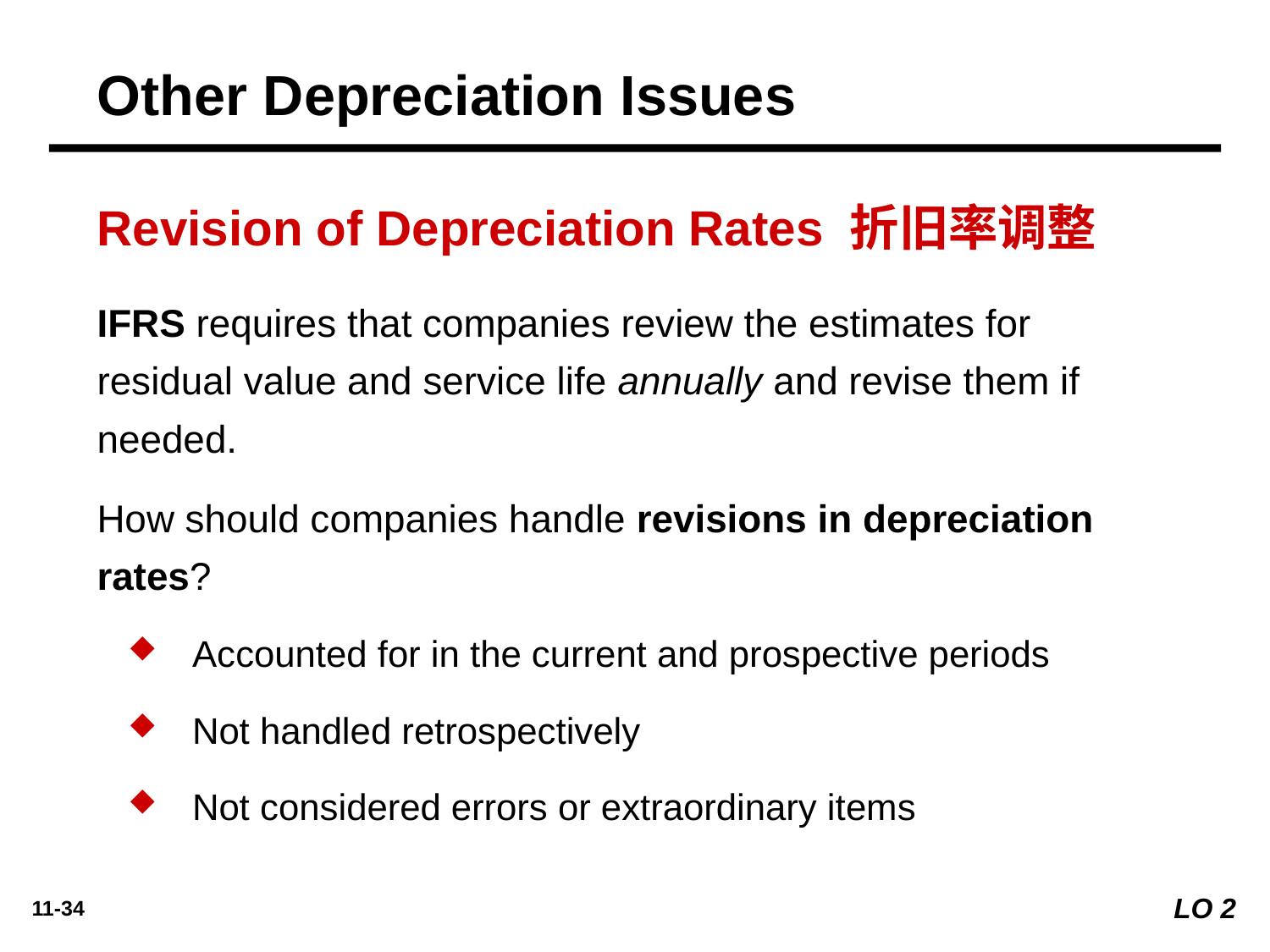

Other Depreciation Issues

Revision of Depreciation Rates 折旧率调整
IFRS requires that companies review the estimates for residual value and service life annually and revise them if needed.
How should companies handle revisions in depreciation rates?
Accounted for in the current and prospective periods
Not handled retrospectively
Not considered errors or extraordinary items
LO 2